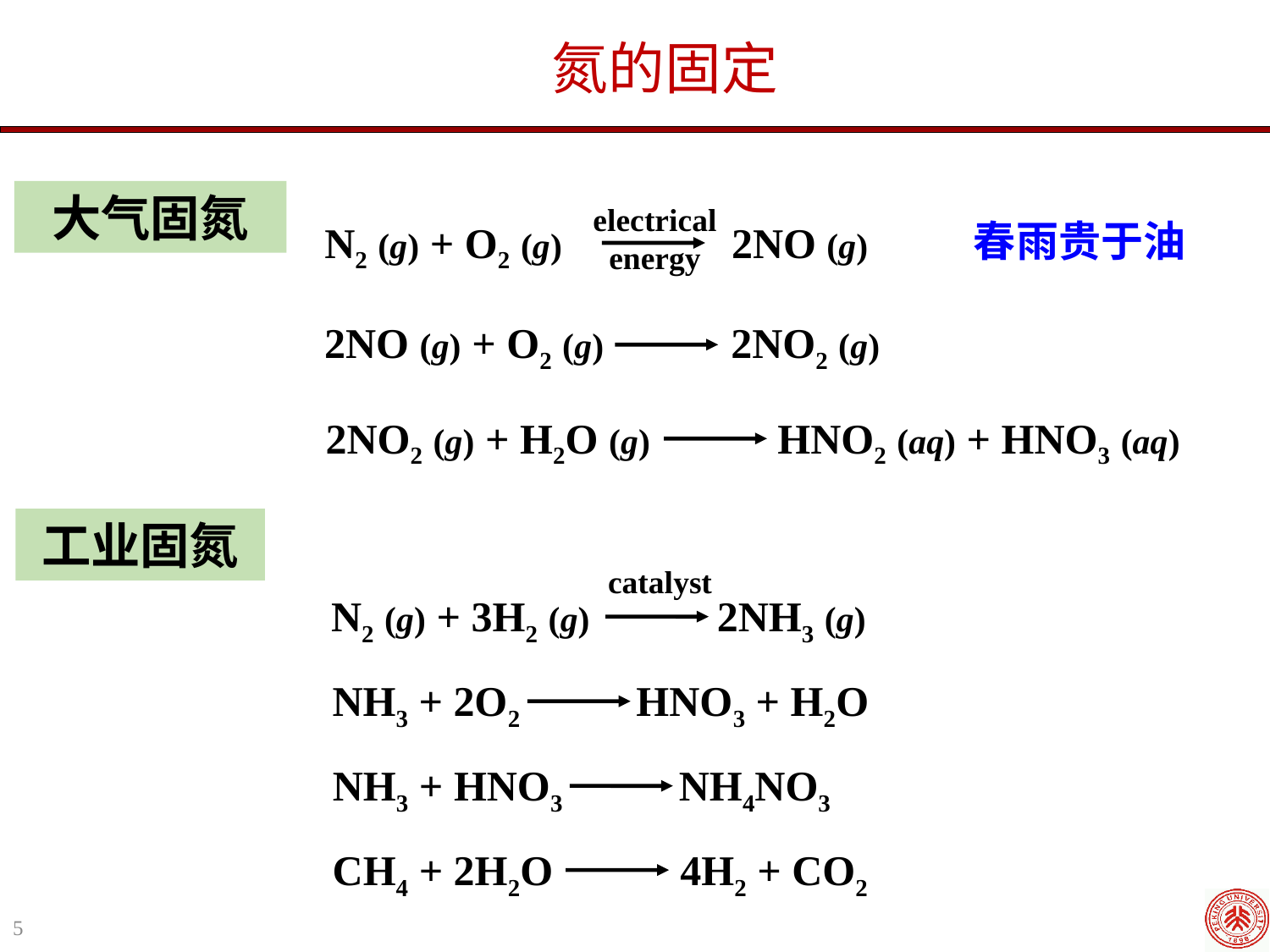

氮的固定

大气固氮
electrical energy
春雨贵于油
N2 (g) + O2 (g)                2NO (g)

2NO (g) + O2 (g)            2NO2 (g)

2NO2 (g) + H2O (g)            HNO2 (aq) + HNO3 (aq)

工业固氮
catalyst
N2 (g) + 3H2 (g)            2NH3 (g)

NH3 + 2O2           HNO3 + H2O

NH3 + HNO3           NH4NO3

CH4 + 2H2O            4H2 + CO2

5